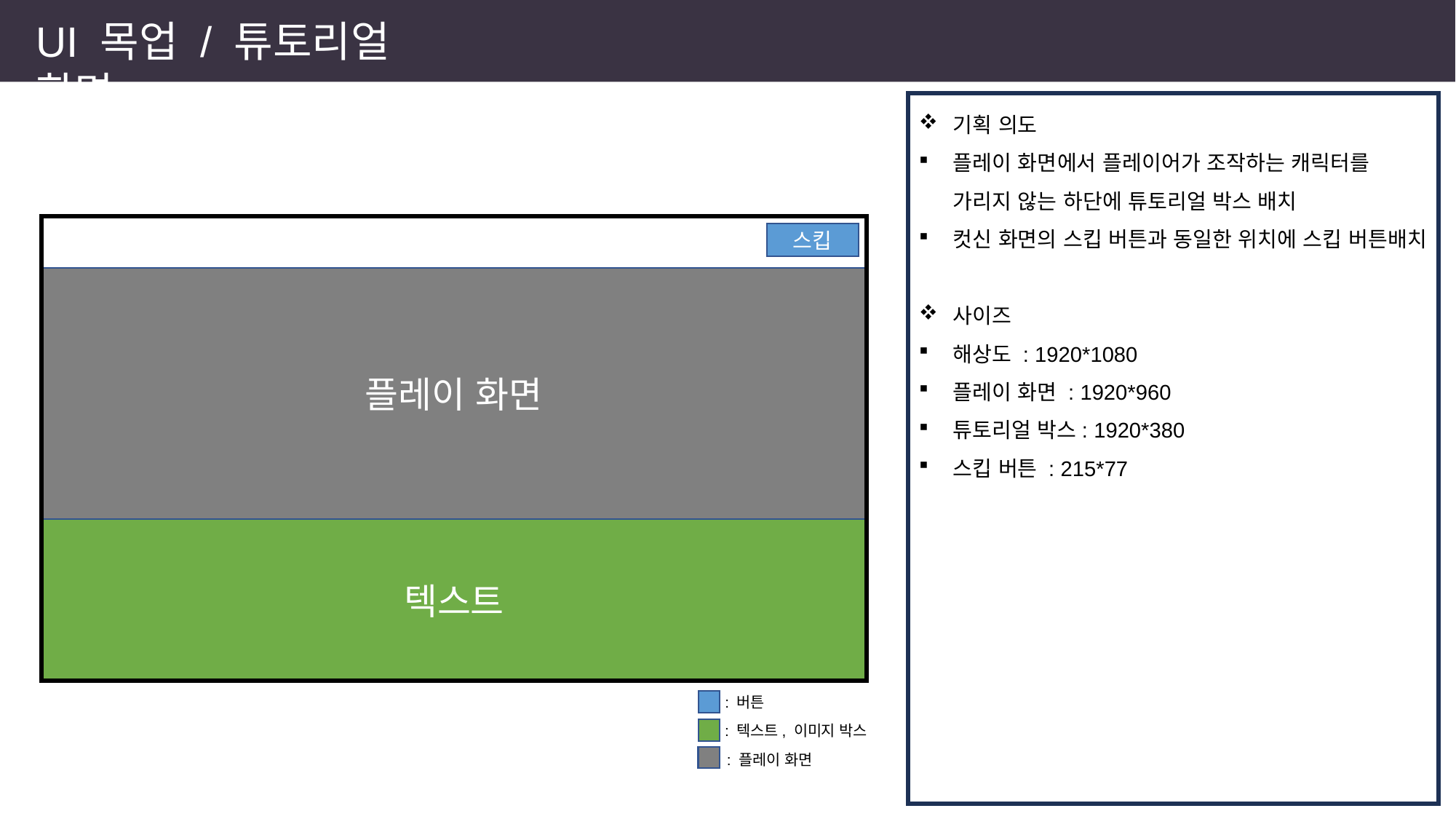

UI 목업 / 튜토리얼 화면
기획 의도
플레이 화면에서 플레이어가 조작하는 캐릭터를
가리지 않는 하단에 튜토리얼 박스 배치
컷신 화면의 스킵 버튼과 동일한 위치에 스킵 버튼배치

사이즈
해상도 : 1920*1080
플레이 화면 : 1920*960
튜토리얼 박스: 1920*380
스킵 버튼 : 215*77

스킵
플레이 화면
텍스트
: 버튼

: 텍스트, 이미지 박스

: 플레이 화면